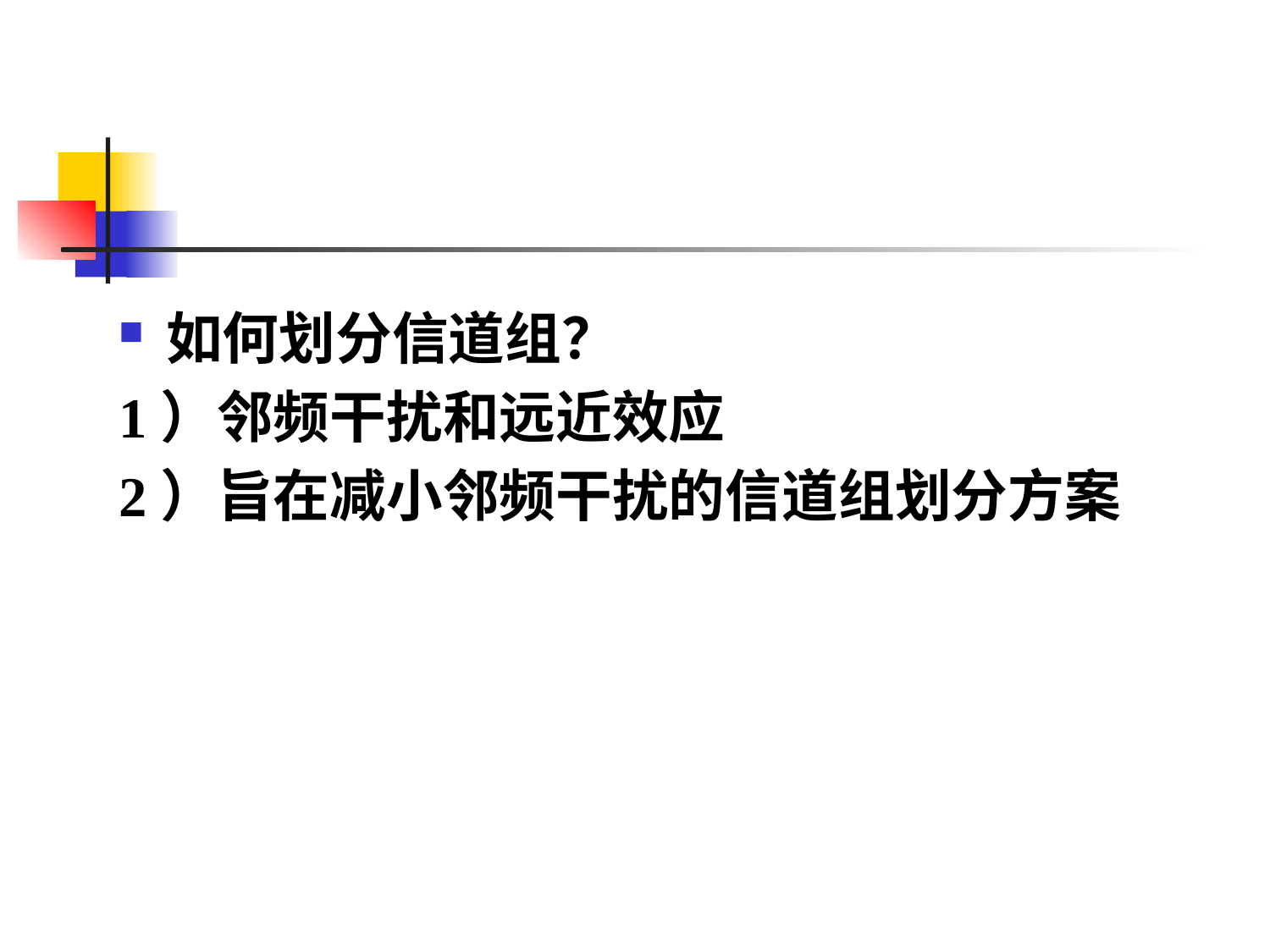

如何划分信道组？
1）邻频干扰和远近效应
2）旨在减小邻频干扰的信道组划分方案